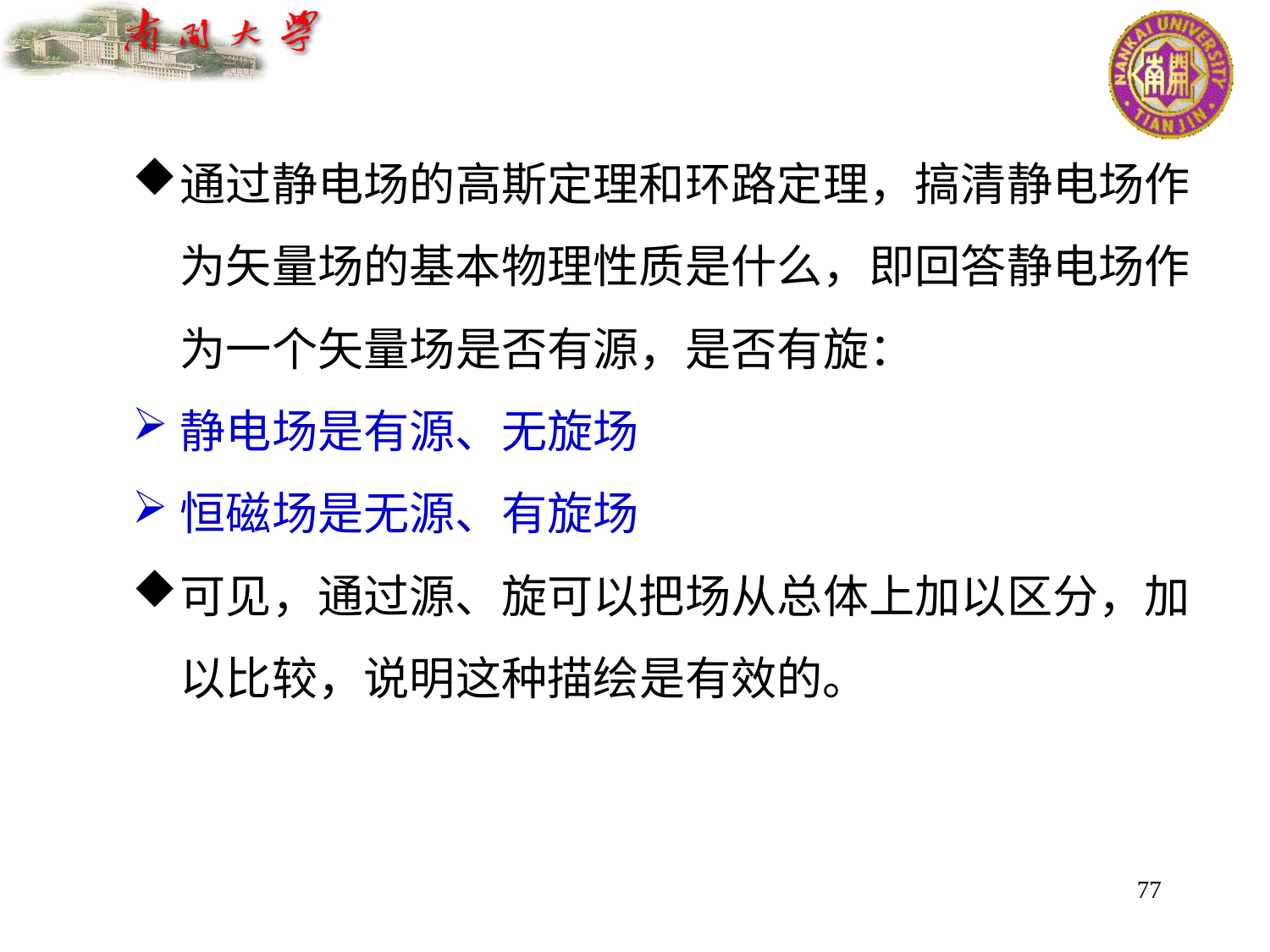

通过静电场的高斯定理和环路定理，搞清静电场作为矢量场的基本物理性质是什么，即回答静电场作为一个矢量场是否有源，是否有旋：
静电场是有源、无旋场
恒磁场是无源、有旋场
可见，通过源、旋可以把场从总体上加以区分，加以比较，说明这种描绘是有效的。
77